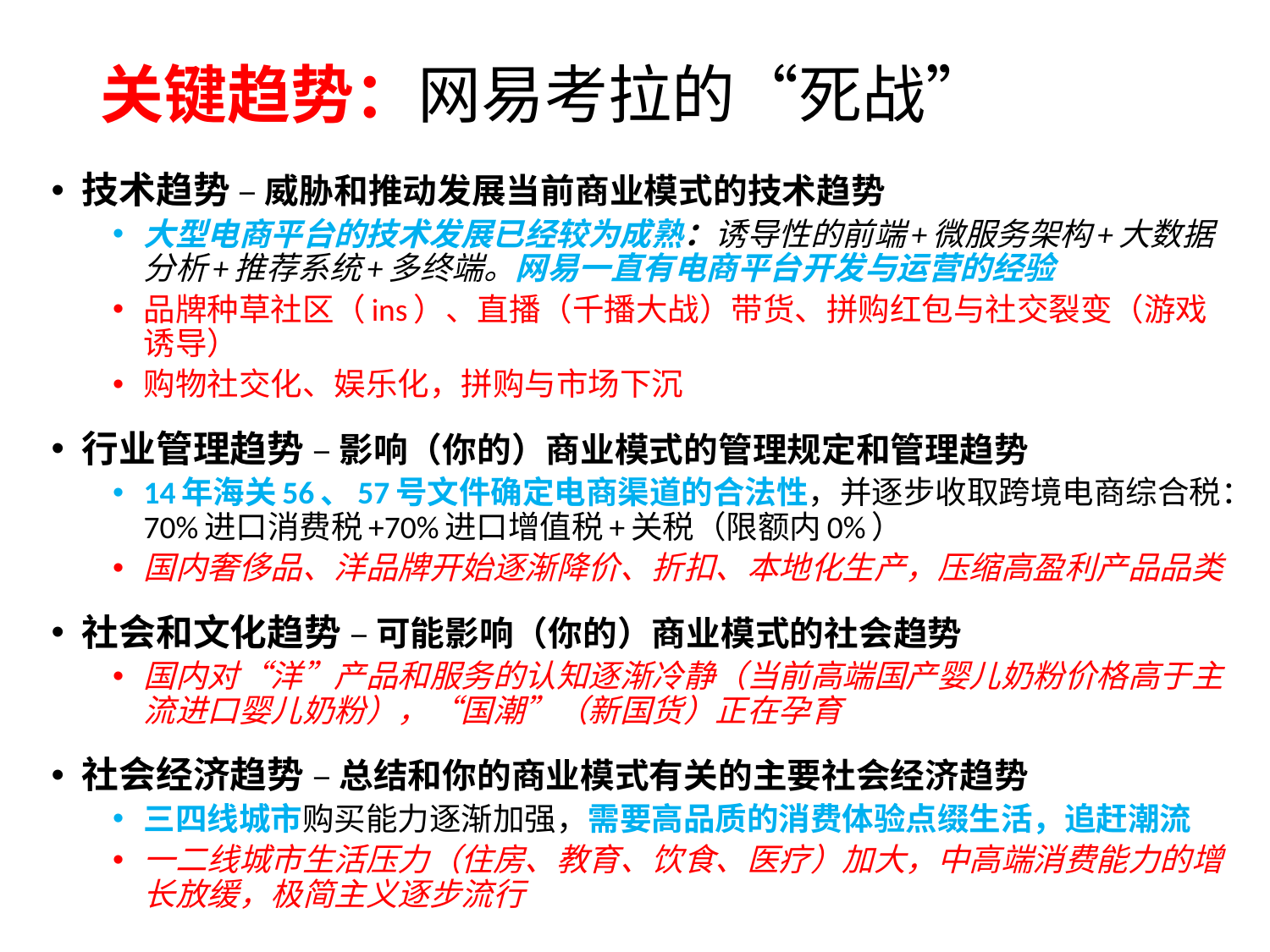

# 关键趋势：网易考拉的“死战”
技术趋势 – 威胁和推动发展当前商业模式的技术趋势
大型电商平台的技术发展已经较为成熟：诱导性的前端+微服务架构+大数据分析+推荐系统+多终端。网易一直有电商平台开发与运营的经验
品牌种草社区（ins）、直播（千播大战）带货、拼购红包与社交裂变（游戏诱导）
购物社交化、娱乐化，拼购与市场下沉

行业管理趋势 – 影响（你的）商业模式的管理规定和管理趋势
14年海关56、57号文件确定电商渠道的合法性，并逐步收取跨境电商综合税：70%进口消费税+70%进口增值税+关税（限额内0%）
国内奢侈品、洋品牌开始逐渐降价、折扣、本地化生产，压缩高盈利产品品类

社会和文化趋势 – 可能影响（你的）商业模式的社会趋势
国内对“洋”产品和服务的认知逐渐冷静（当前高端国产婴儿奶粉价格高于主流进口婴儿奶粉），“国潮”（新国货）正在孕育

社会经济趋势 – 总结和你的商业模式有关的主要社会经济趋势
三四线城市购买能力逐渐加强，需要高品质的消费体验点缀生活，追赶潮流
一二线城市生活压力（住房、教育、饮食、医疗）加大，中高端消费能力的增长放缓，极简主义逐步流行